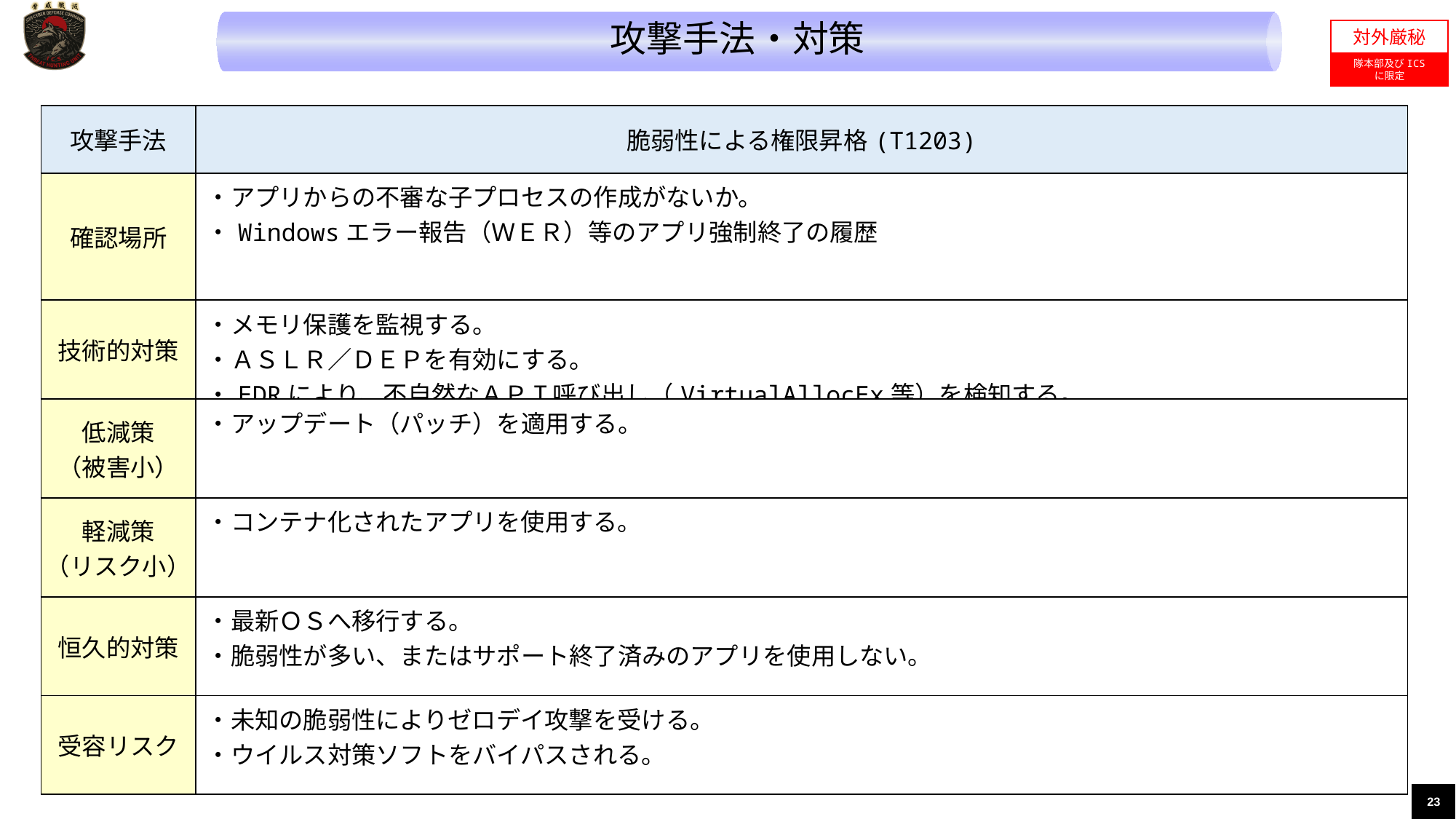

攻撃手法・対策
対外厳秘
隊本部及びICS
に限定
| 攻撃手法 | 脆弱性による権限昇格(T1203) |
| --- | --- |
| 確認場所 | ・アプリからの不審な子プロセスの作成がないか。 ・Windowsエラー報告（ＷＥＲ）等のアプリ強制終了の履歴 |
| 技術的対策 | ・メモリ保護を監視する。 ・ＡＳＬＲ／ＤＥＰを有効にする。 ・EDRにより、不自然なＡＰＩ呼び出し（VirtualAllocEx等）を検知する。 |
| 低減策 （被害小） | ・アップデート（パッチ）を適用する。 |
| 軽減策 （リスク小） | ・コンテナ化されたアプリを使用する。 |
| 恒久的対策 | ・最新ＯＳへ移行する。 ・脆弱性が多い、またはサポート終了済みのアプリを使用しない。 |
| 受容リスク | ・未知の脆弱性によりゼロデイ攻撃を受ける。 ・ウイルス対策ソフトをバイパスされる。 |